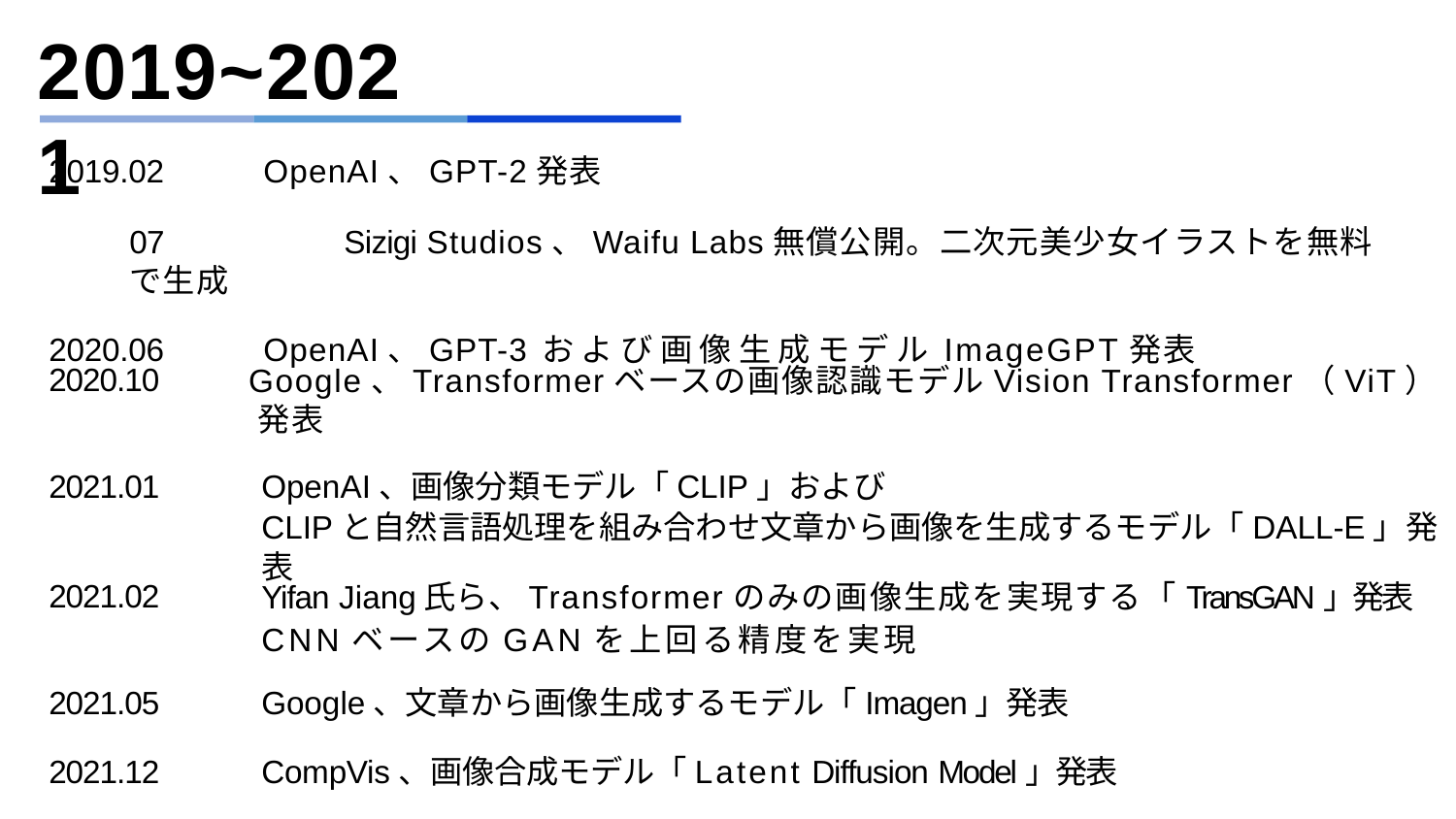

# 2019~2021

2019.02	OpenAI、GPT-2発表
07	Sizigi Studios、Waifu Labs無償公開。二次元美少女イラストを無料で生成
2020.06	OpenAI、GPT-3および画像生成モデルImageGPT発表
2020.10
Google、Transformerベースの画像認識モデルVision Transformer（ViT）発表
2021.01
OpenAI、画像分類モデル「CLIP」および
CLIPと自然言語処理を組み合わせ文章から画像を生成するモデル「DALL-E」発表
2021.02
Yifan Jiang氏ら、Transformerのみの画像生成を実現する「TransGAN」発表
CNNベースのGANを上回る精度を実現
2021.05
Google、文章から画像生成するモデル「Imagen」発表
2021.12
CompVis、画像合成モデル「Latent Diffusion Model」発表